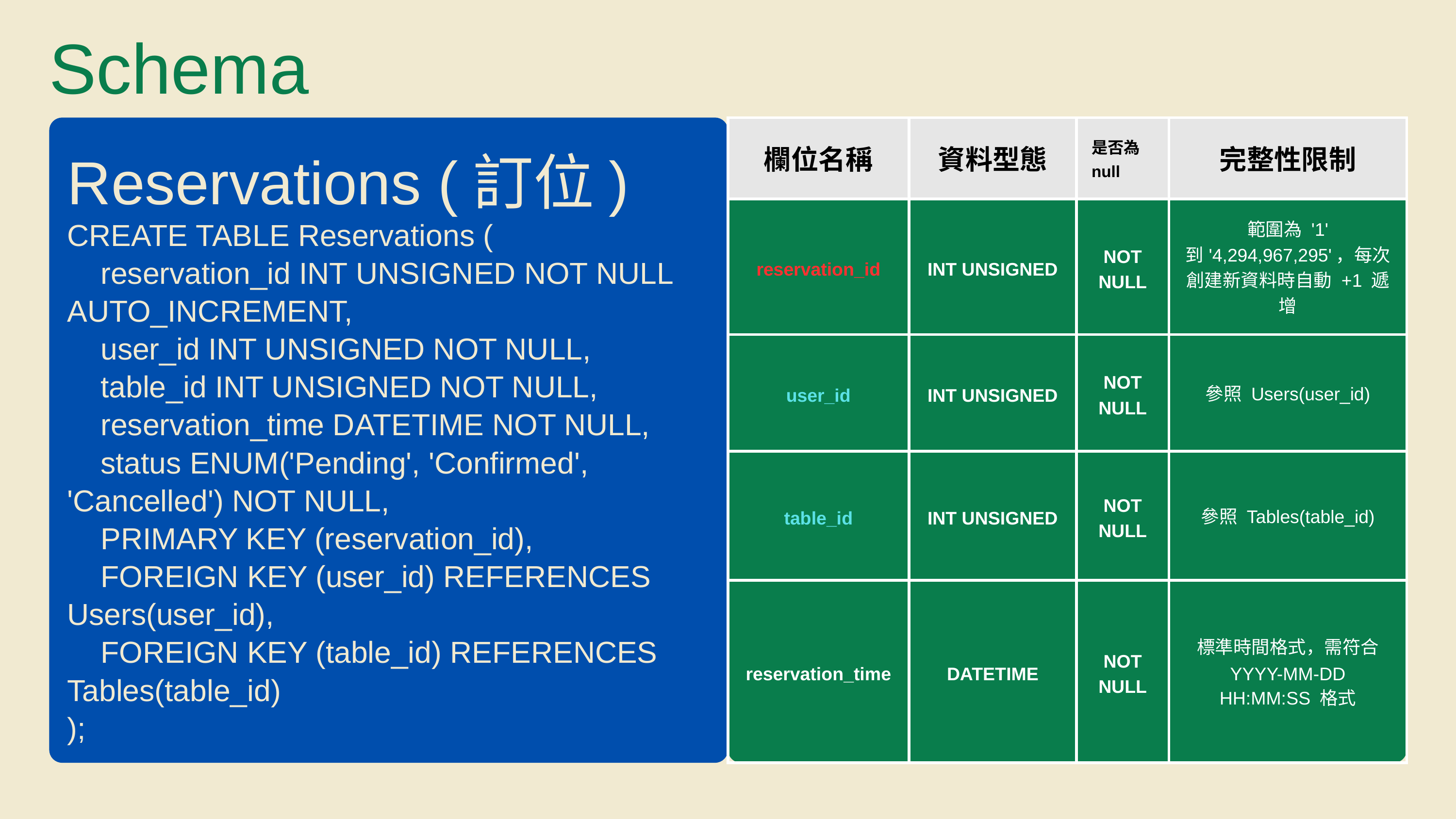

Schema

| 欄位名稱 | 資料型態 | 是否為null | 完整性限制 |
| --- | --- | --- | --- |
| reservation\_id | INT UNSIGNED | NOT NULL | 範圍為 '1' 到'4,294,967,295'，每次創建新資料時自動 +1 遞增 |
| user\_id | INT UNSIGNED | NOT NULL | 參照 Users(user\_id) |
| table\_id | INT UNSIGNED | NOT NULL | 參照 Tables(table\_id) |
| reservation\_time | DATETIME | NOT NULL | 標準時間格式，需符合 YYYY-MM-DD HH:MM:SS 格式 |
Reservations (訂位)
CREATE TABLE Reservations (
    reservation_id INT UNSIGNED NOT NULL AUTO_INCREMENT,
    user_id INT UNSIGNED NOT NULL,
    table_id INT UNSIGNED NOT NULL,
    reservation_time DATETIME NOT NULL,
    status ENUM('Pending', 'Confirmed', 'Cancelled') NOT NULL,
    PRIMARY KEY (reservation_id),
    FOREIGN KEY (user_id) REFERENCES Users(user_id),
    FOREIGN KEY (table_id) REFERENCES Tables(table_id)
);